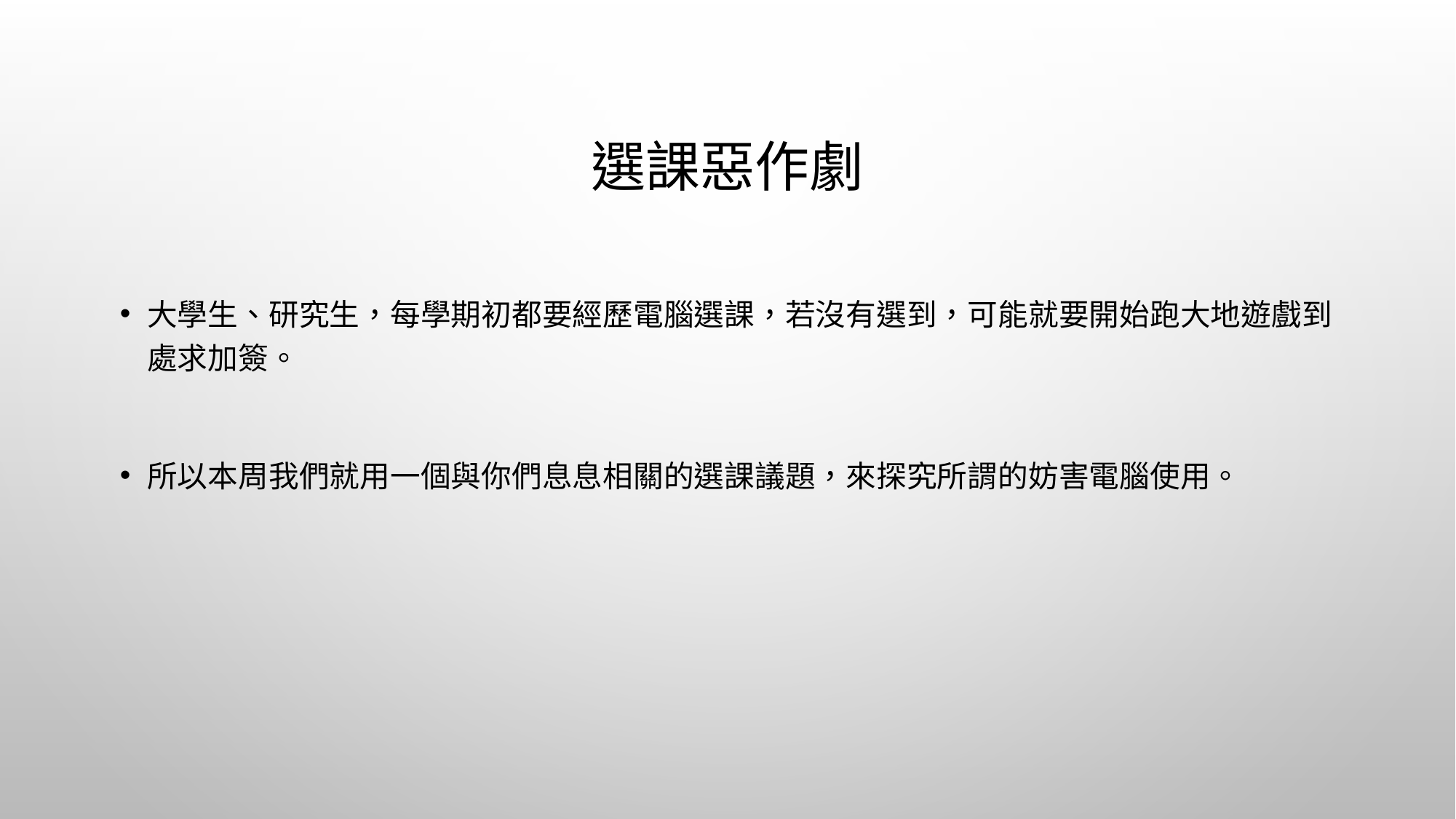

# 選課惡作劇
大學生、研究生，每學期初都要經歷電腦選課，若沒有選到，可能就要開始跑大地遊戲到處求加簽。

所以本周我們就用一個與你們息息相關的選課議題，來探究所謂的妨害電腦使用。